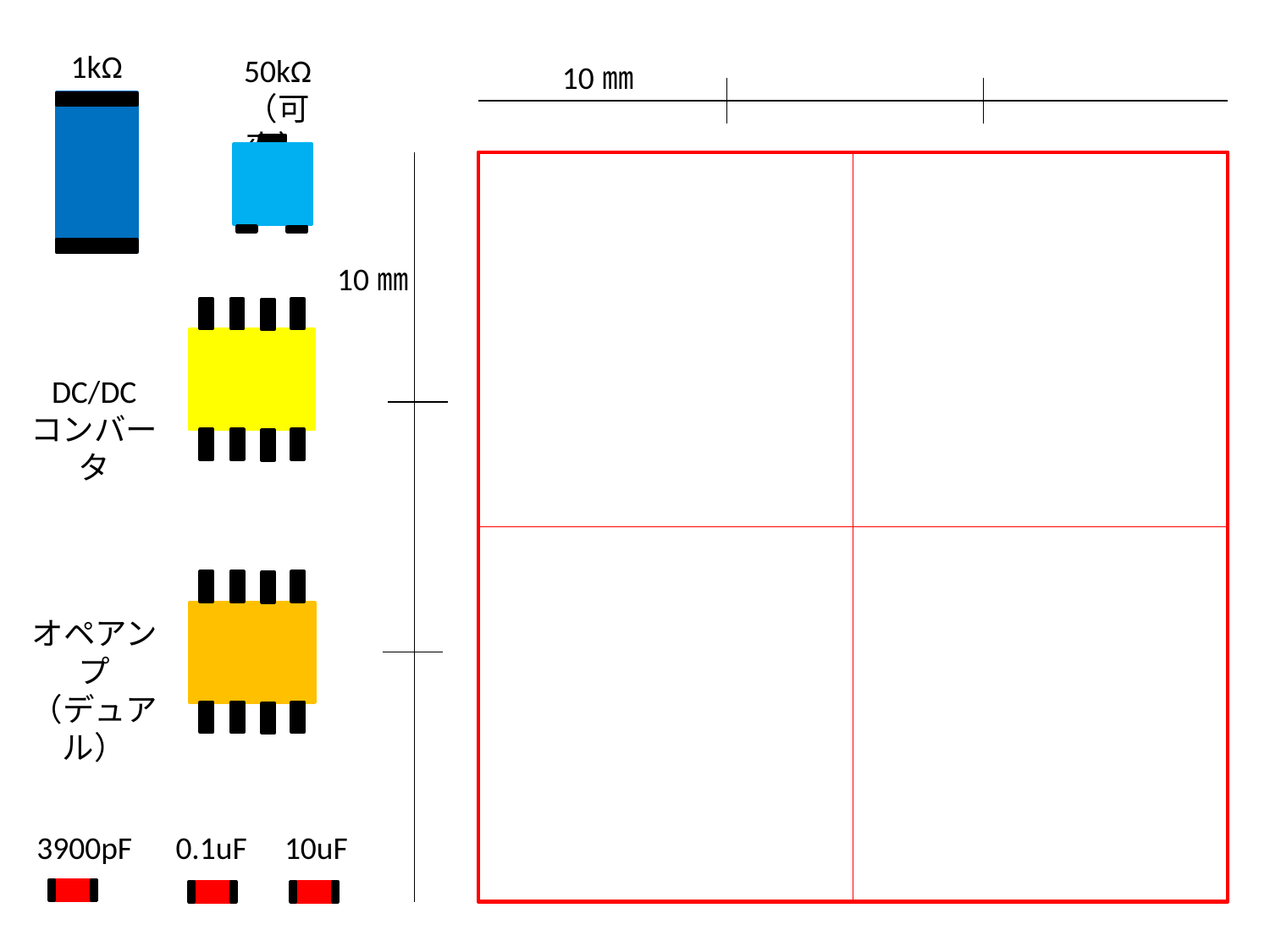

1kΩ
50kΩ
（可変）
10㎜

10㎜

DC/DC
コンバータ

オペアンプ
（デュアル）
3900pF
0.1uF
10uF